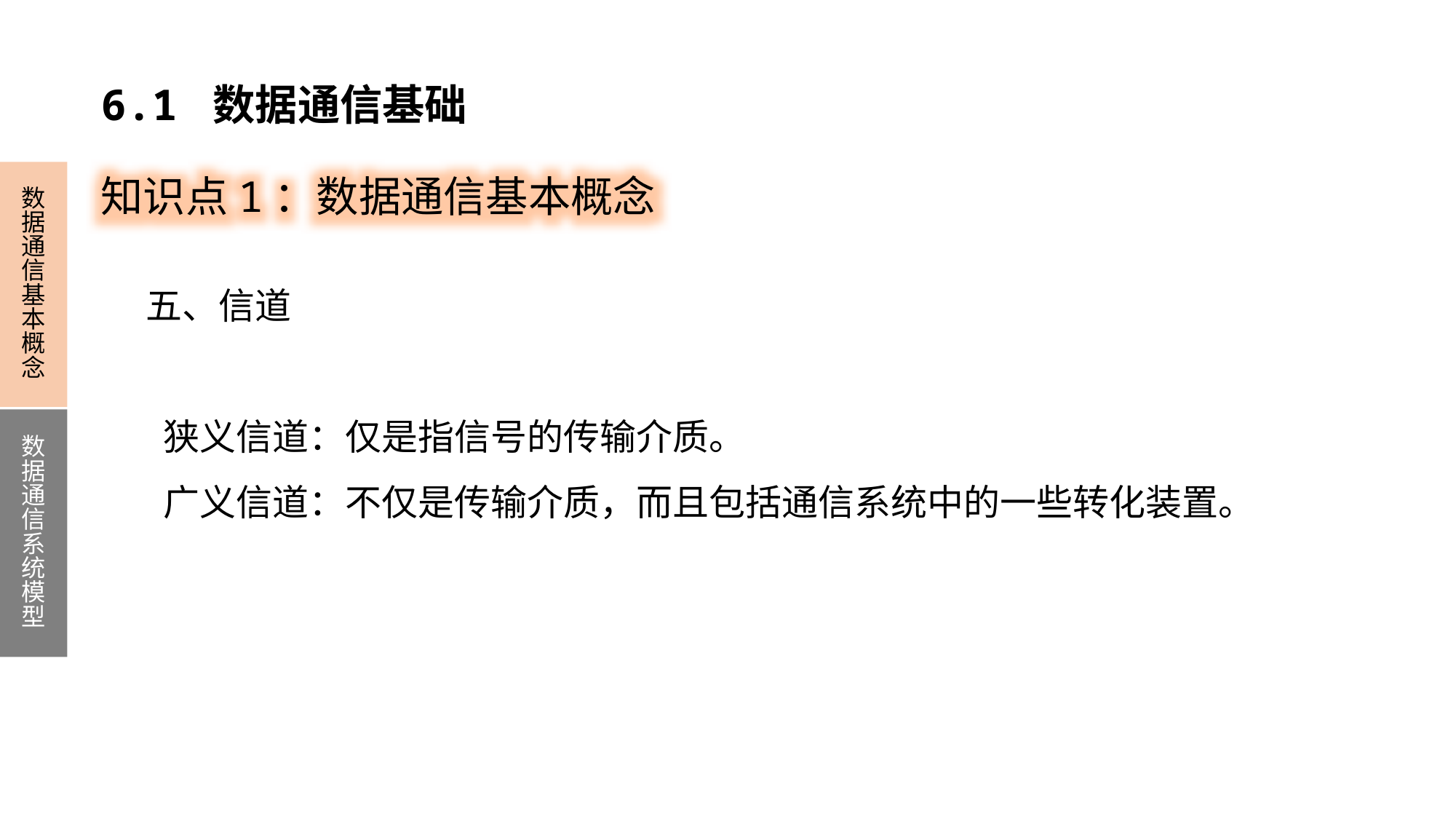

6.1 数据通信基础
知识点1：数据通信基本概念
数据通信基本概念
数据通信系统模型
五、信道

 狭义信道：仅是指信号的传输介质。
 广义信道：不仅是传输介质，而且包括通信系统中的一些转化装置。